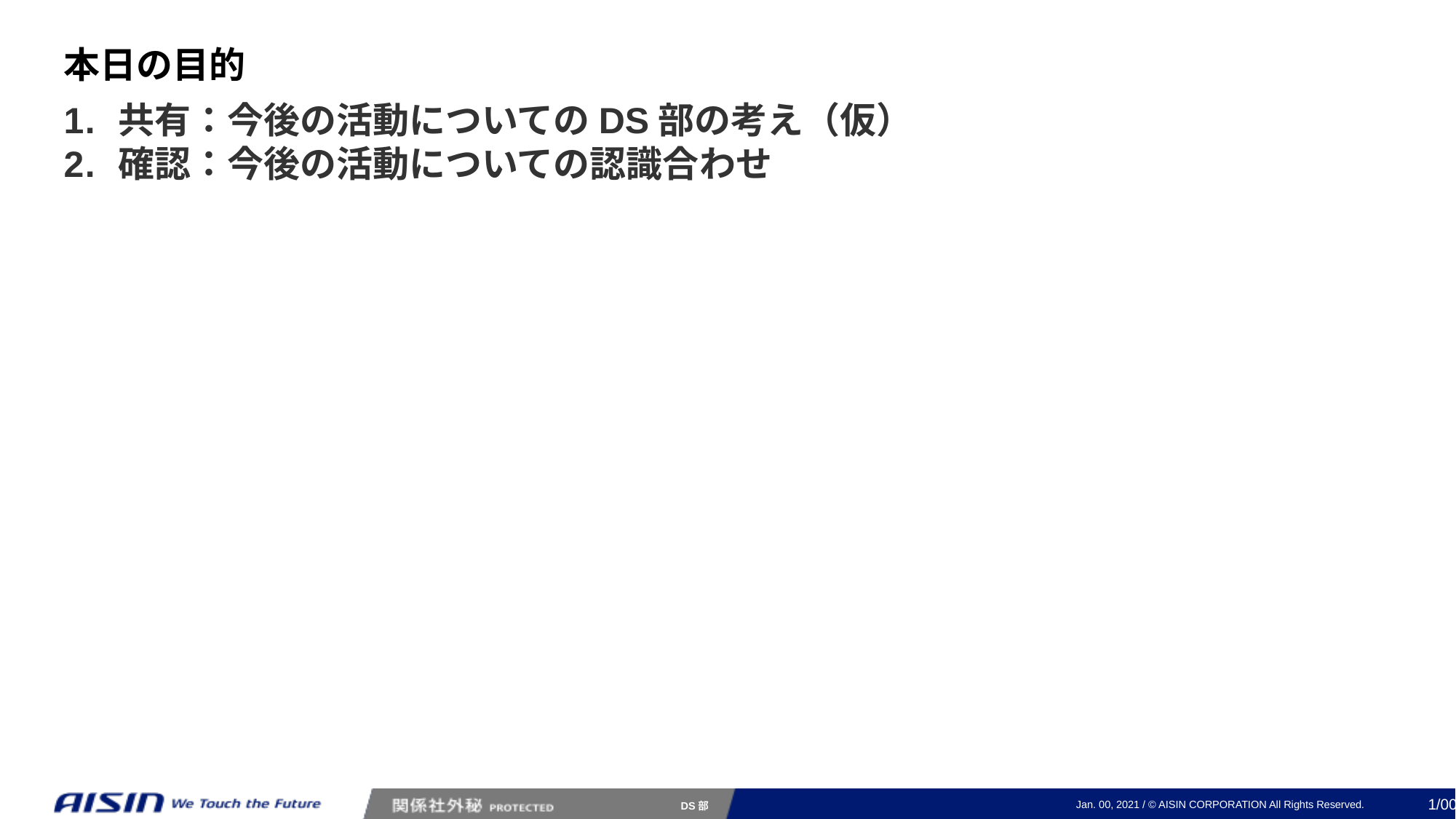

本日の目的
共有：今後の活動についてのDS部の考え（仮）
確認：今後の活動についての認識合わせ